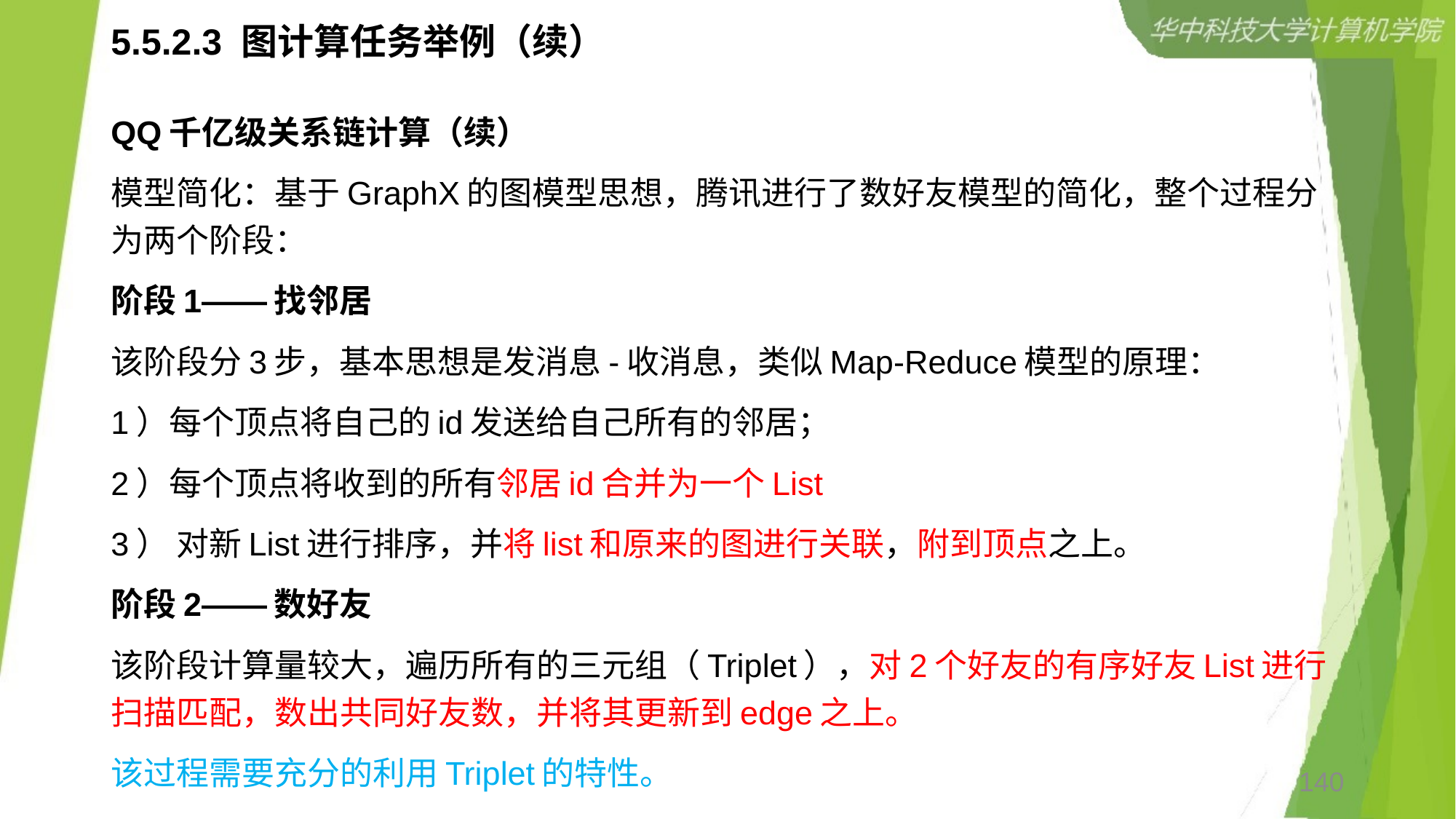

# 5.5.2.3 图计算任务举例（续）
QQ千亿级关系链计算（续）
模型简化：基于GraphX的图模型思想，腾讯进行了数好友模型的简化，整个过程分为两个阶段：
阶段1——找邻居
该阶段分3步，基本思想是发消息-收消息，类似Map-Reduce模型的原理：
1）每个顶点将自己的id发送给自己所有的邻居；
2）每个顶点将收到的所有邻居id合并为一个List
3） 对新List进行排序，并将list和原来的图进行关联，附到顶点之上。
阶段2——数好友
该阶段计算量较大，遍历所有的三元组（Triplet），对2个好友的有序好友List进行扫描匹配，数出共同好友数，并将其更新到edge之上。
该过程需要充分的利用Triplet的特性。
140